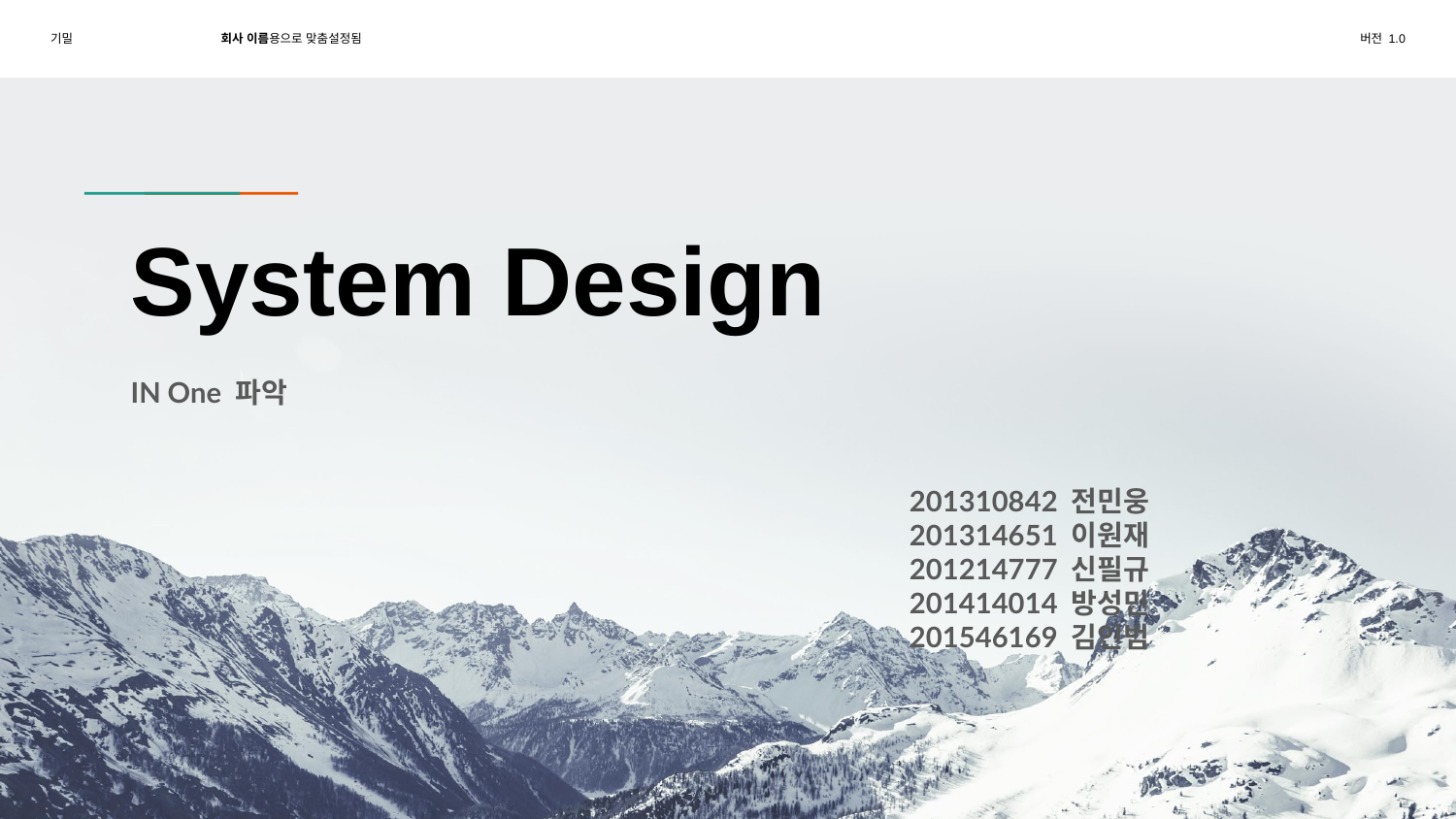

# System Design
IN One 파악
201310842 전민웅
201314651 이원재
201214777 신필규
201414014 방성민
201546169 김인범